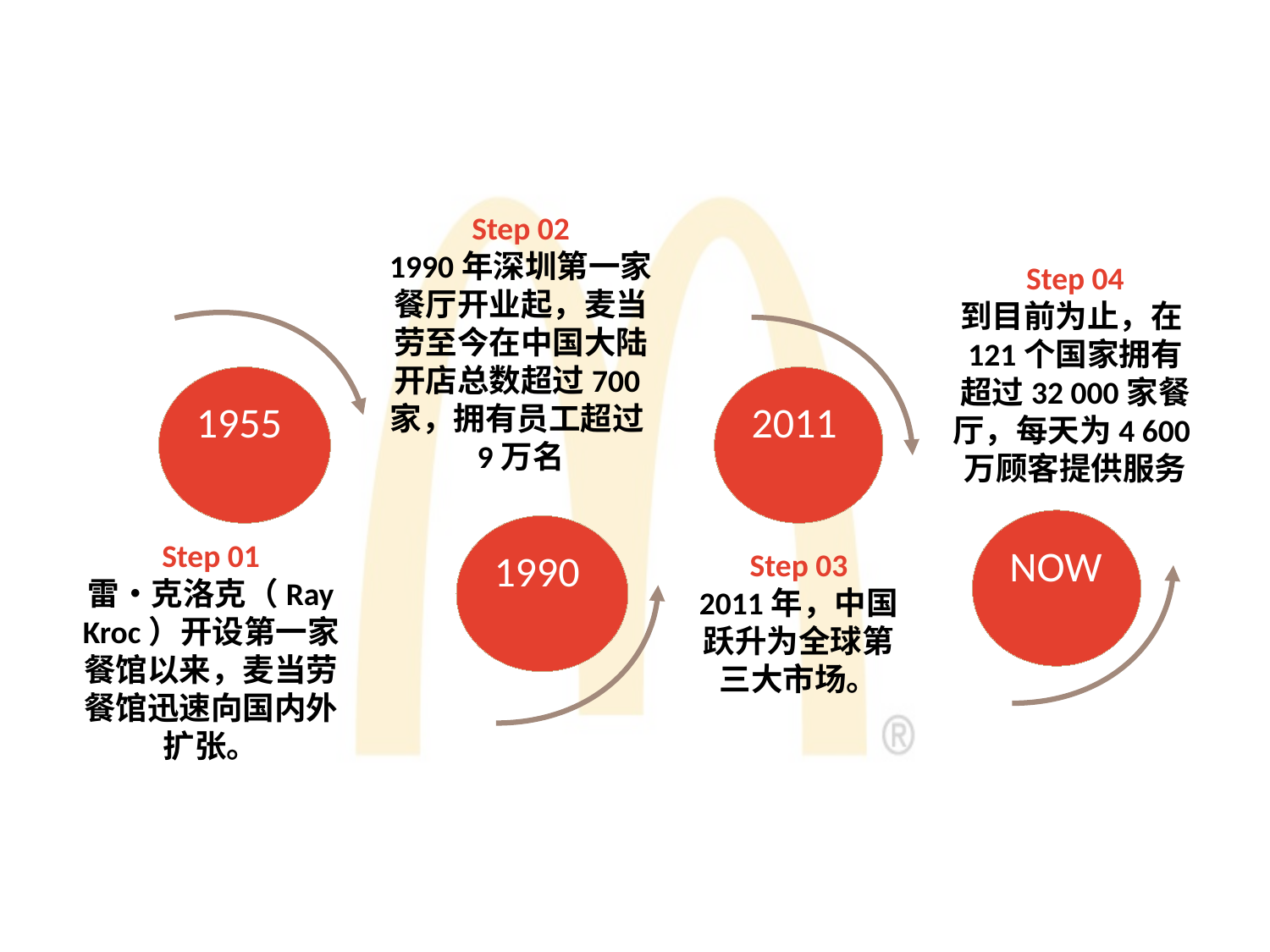

Step 02
1990年深圳第一家餐厅开业起，麦当劳至今在中国大陆开店总数超过700家，拥有员工超过9万名
Step 04
到目前为止，在121个国家拥有超过32 000家餐厅，每天为4 600万顾客提供服务

1955
2011
NOW
1990
Step 01
雷•克洛克（Ray Kroc）开设第一家餐馆以来，麦当劳餐馆迅速向国内外扩张。
Step 03
2011年，中国跃升为全球第三大市场。